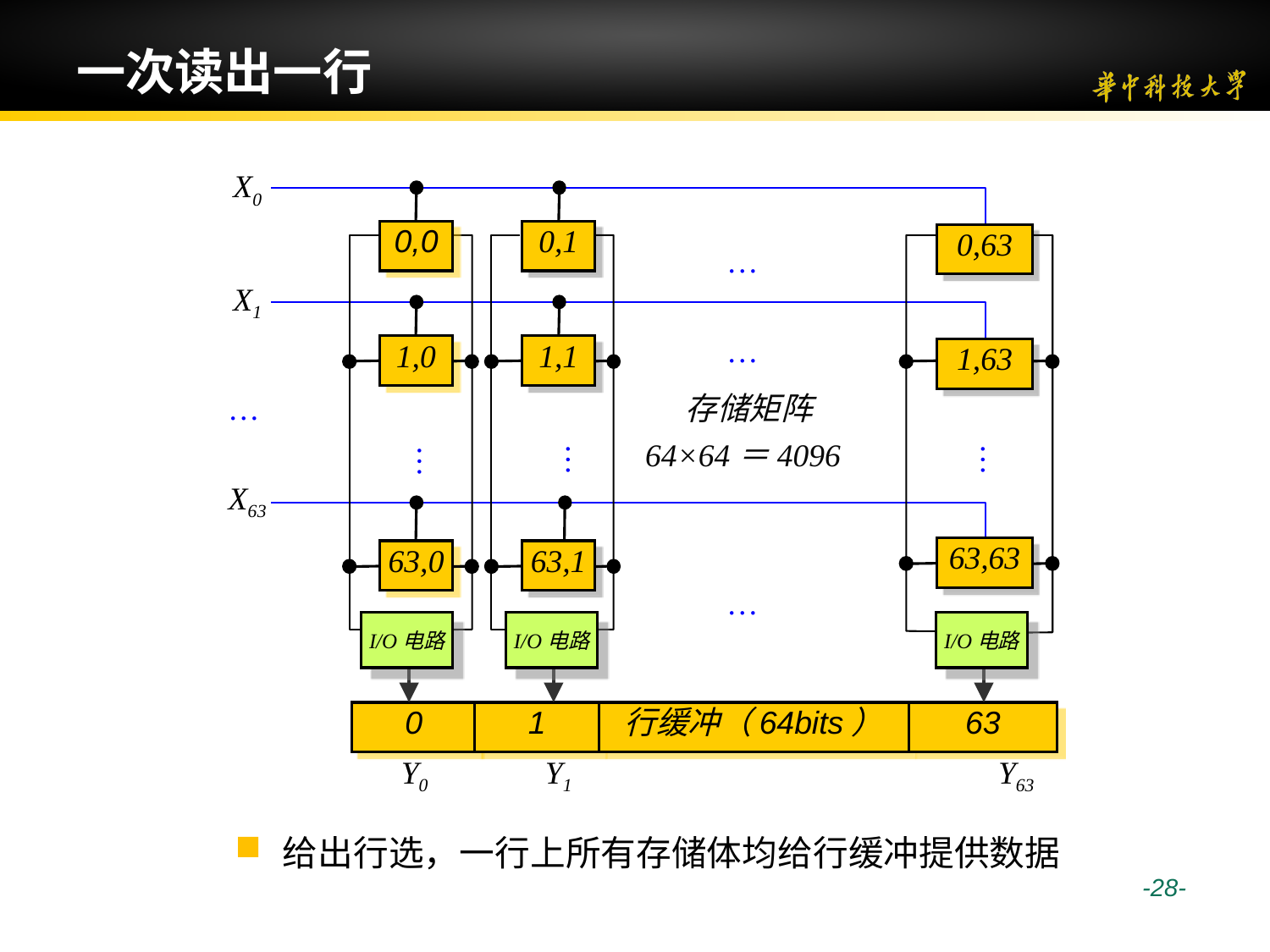

# 一次读出一行
X0

X1

…
X63

0,0
0,1
0,63

…
…
…

1,0
1,1
1,63

存储矩阵
64×64＝4096
…
…
…

63,63
63,0
63,1

I/O电路
I/O电路
I/O电路
0
1
行缓冲（64bits）
63
Y0
Y1
Y63
给出行选，一行上所有存储体均给行缓冲提供数据
 -28-